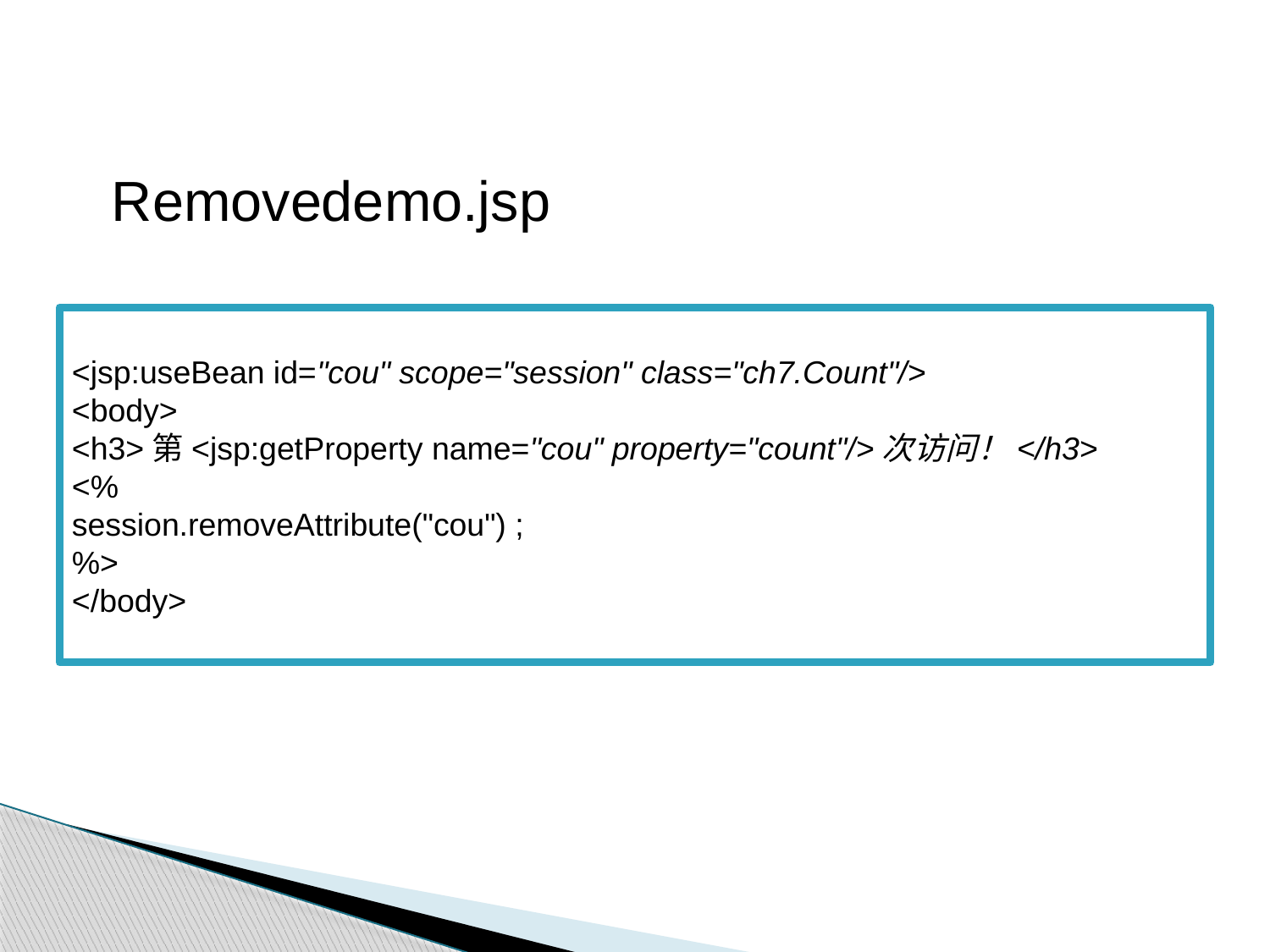

Removedemo.jsp

<jsp:useBean id="cou" scope="session" class="ch7.Count"/>
<body>
<h3>第<jsp:getProperty name="cou" property="count"/>次访问！</h3>
<%
session.removeAttribute("cou") ;
%>
</body>